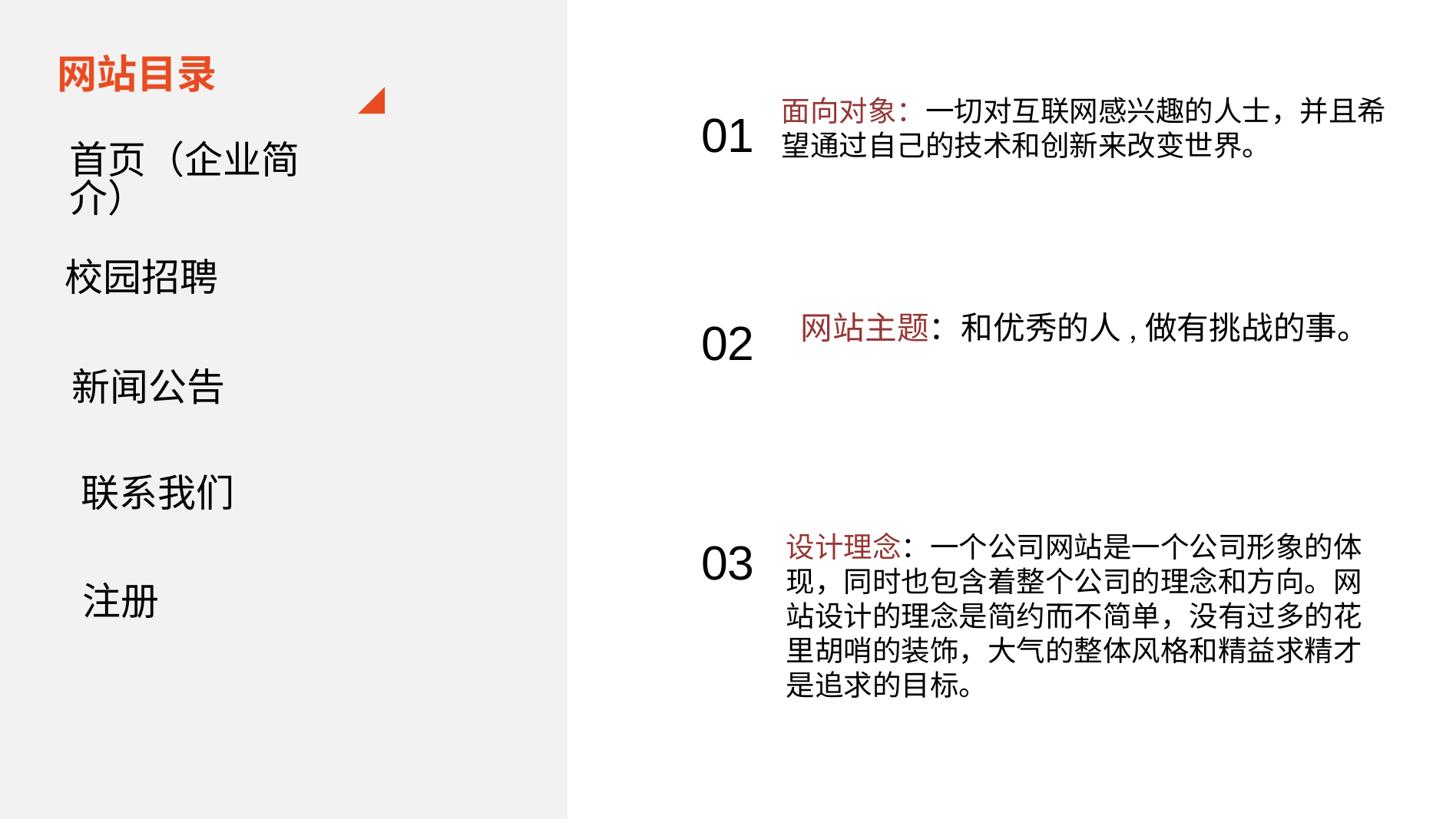

网站目录

面向对象：一切对互联网感兴趣的人士，并且希望通过自己的技术和创新来改变世界。
01
首页（企业简介）
校园招聘
网站主题：和优秀的人,做有挑战的事。
02
新闻公告
联系我们
设计理念：一个公司网站是一个公司形象的体现，同时也包含着整个公司的理念和方向。网站设计的理念是简约而不简单，没有过多的花里胡哨的装饰，大气的整体风格和精益求精才是追求的目标。
03

注册